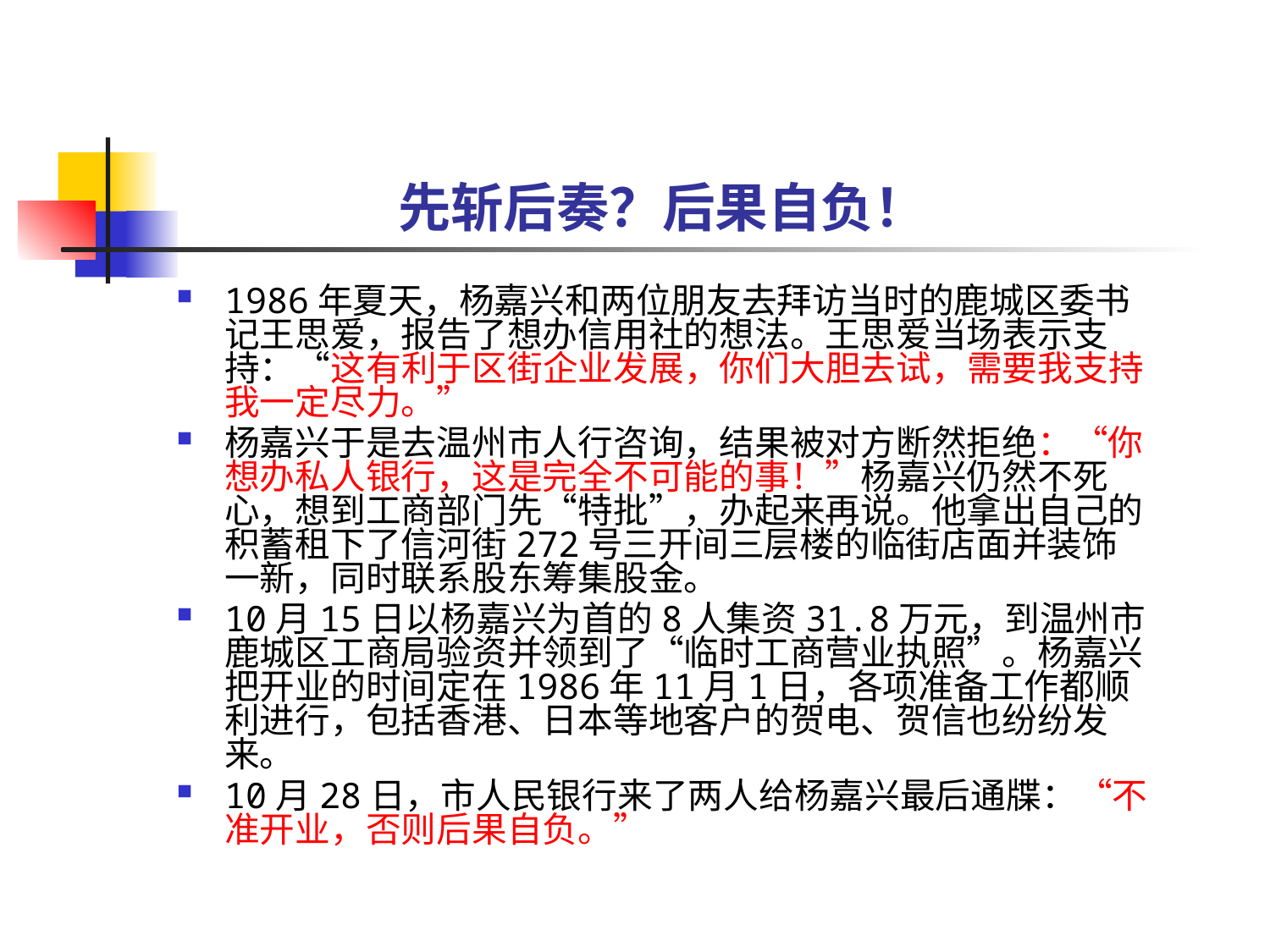

# 先斩后奏？后果自负！
1986年夏天，杨嘉兴和两位朋友去拜访当时的鹿城区委书记王思爱，报告了想办信用社的想法。王思爱当场表示支持：“这有利于区街企业发展，你们大胆去试，需要我支持我一定尽力。”
杨嘉兴于是去温州市人行咨询，结果被对方断然拒绝：“你想办私人银行，这是完全不可能的事！”杨嘉兴仍然不死心，想到工商部门先“特批”，办起来再说。他拿出自己的积蓄租下了信河街272号三开间三层楼的临街店面并装饰一新，同时联系股东筹集股金。
10月15日以杨嘉兴为首的8人集资31.8万元，到温州市鹿城区工商局验资并领到了“临时工商营业执照”。杨嘉兴把开业的时间定在1986年11月1日，各项准备工作都顺利进行，包括香港、日本等地客户的贺电、贺信也纷纷发来。
10月28日，市人民银行来了两人给杨嘉兴最后通牒：“不准开业，否则后果自负。”